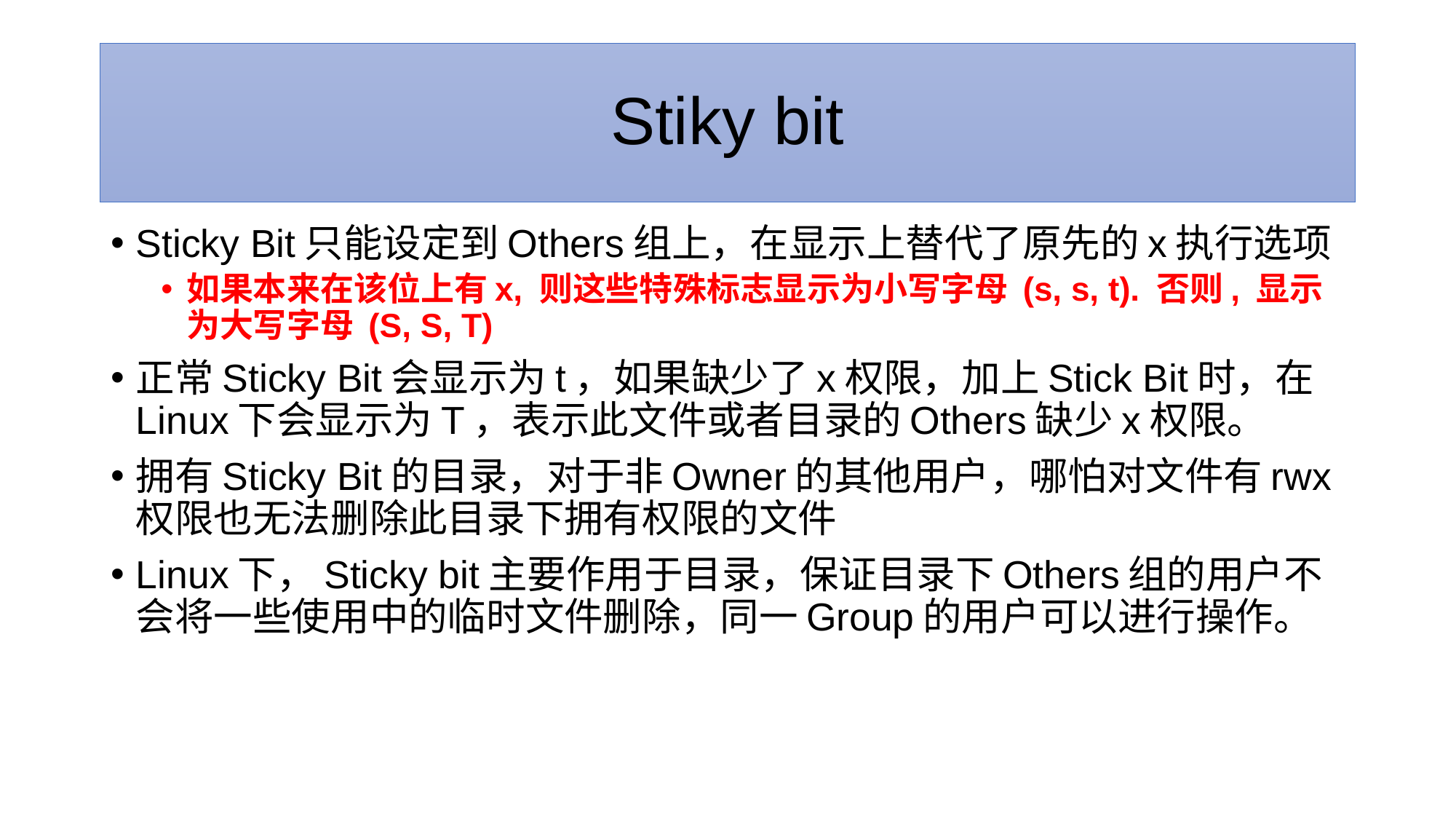

# Stiky bit
Sticky Bit只能设定到Others组上，在显示上替代了原先的x执行选项
如果本来在该位上有x, 则这些特殊标志显示为小写字母 (s, s, t). 否则, 显示为大写字母 (S, S, T)
正常Sticky Bit会显示为t，如果缺少了x权限，加上Stick Bit时，在Linux下会显示为T，表示此文件或者目录的Others缺少x权限。
拥有Sticky Bit的目录，对于非Owner的其他用户，哪怕对文件有rwx权限也无法删除此目录下拥有权限的文件
Linux下，Sticky bit主要作用于目录，保证目录下Others组的用户不会将一些使用中的临时文件删除，同一Group的用户可以进行操作。